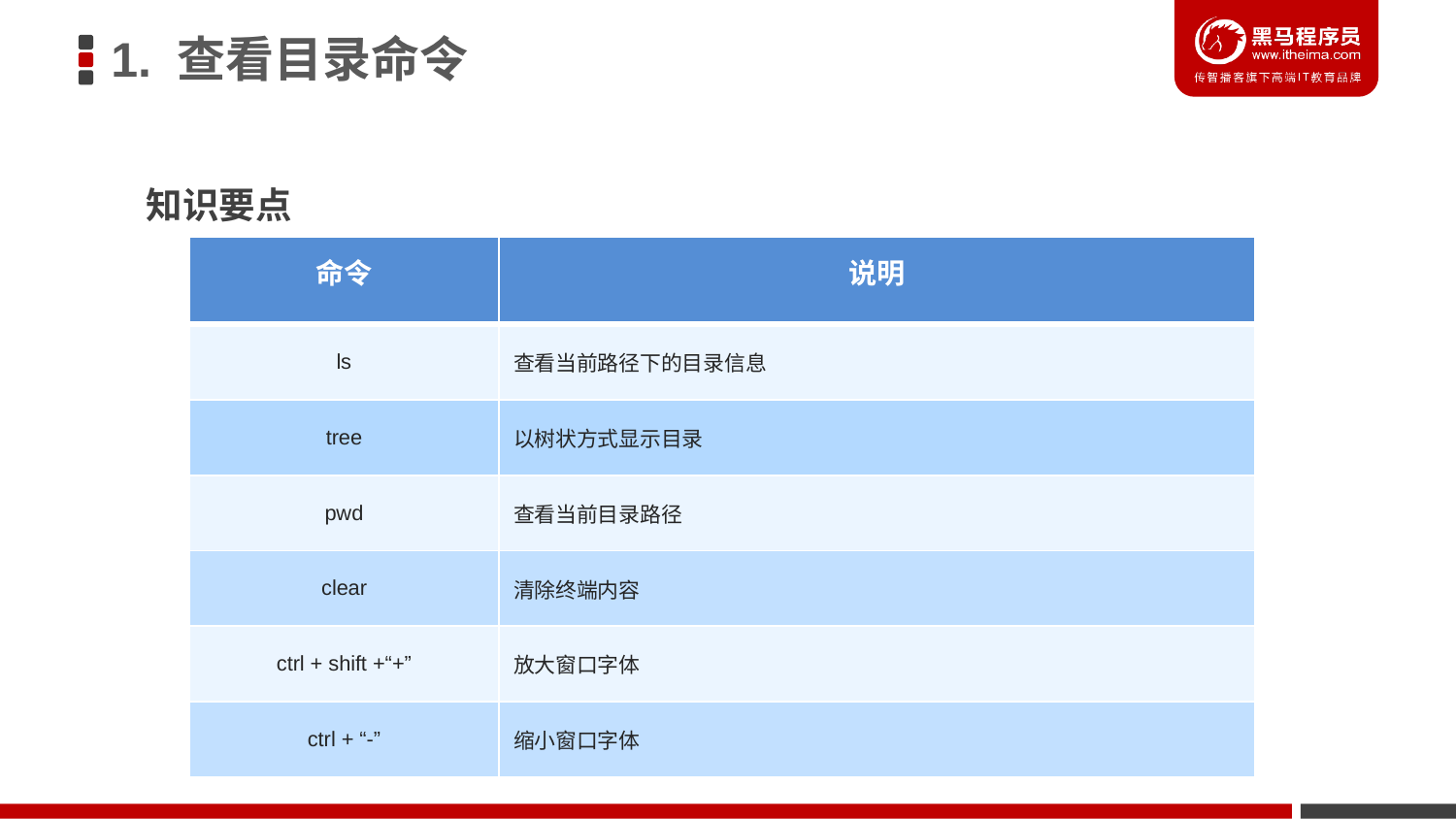

1. 查看目录命令
知识要点
| 命令 | 说明 |
| --- | --- |
| ls | 查看当前路径下的目录信息 |
| tree | 以树状方式显示目录 |
| pwd | 查看当前目录路径 |
| clear | 清除终端内容 |
| ctrl + shift +“+” | 放大窗口字体 |
| --- | --- |
| ctrl + “-” | 缩小窗口字体 |
| --- | --- |